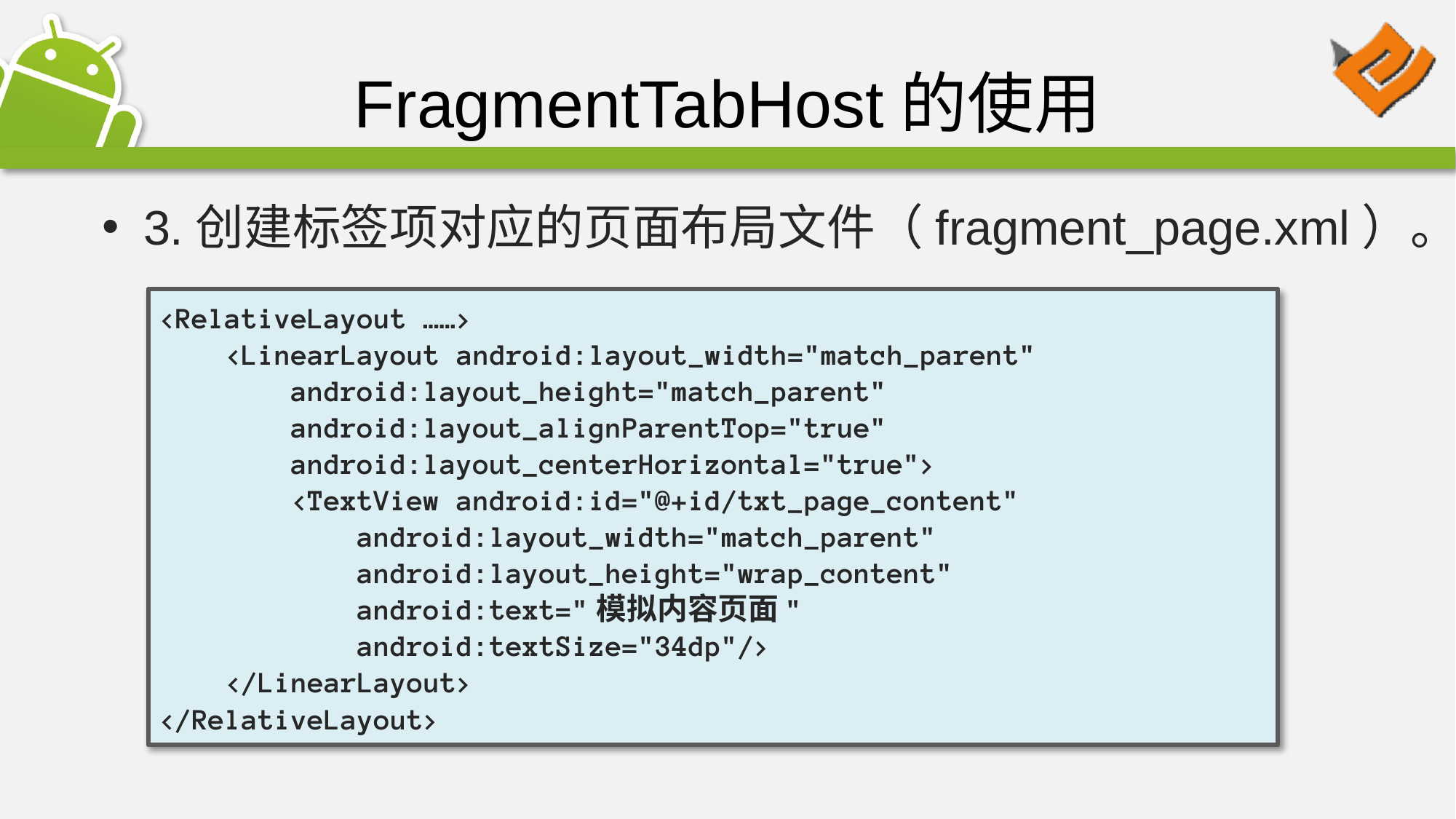

# FragmentTabHost的使用
3.创建标签项对应的页面布局文件（fragment_page.xml）。

<RelativeLayout ……>
    <LinearLayout android:layout_width="match_parent"
        android:layout_height="match_parent"
        android:layout_alignParentTop="true"
        android:layout_centerHorizontal="true">
        <TextView android:id="@+id/txt_page_content"
            android:layout_width="match_parent"
            android:layout_height="wrap_content"
            android:text="模拟内容页面"
            android:textSize="34dp"/>
    </LinearLayout>
</RelativeLayout>